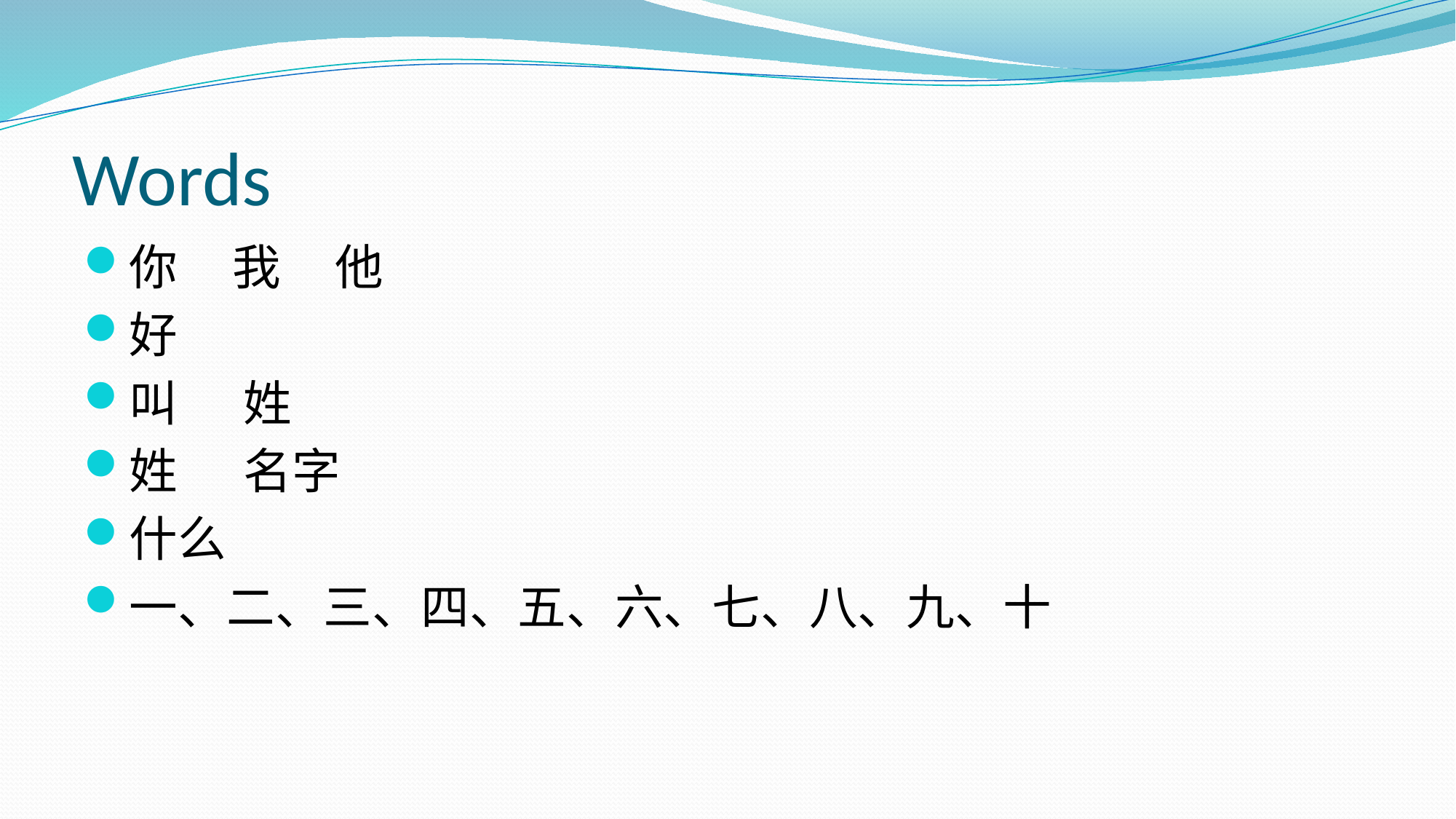

# Words
你     我     他
好
叫      姓
姓      名字
什么
一、二、三、四、五、六、七、八、九、十